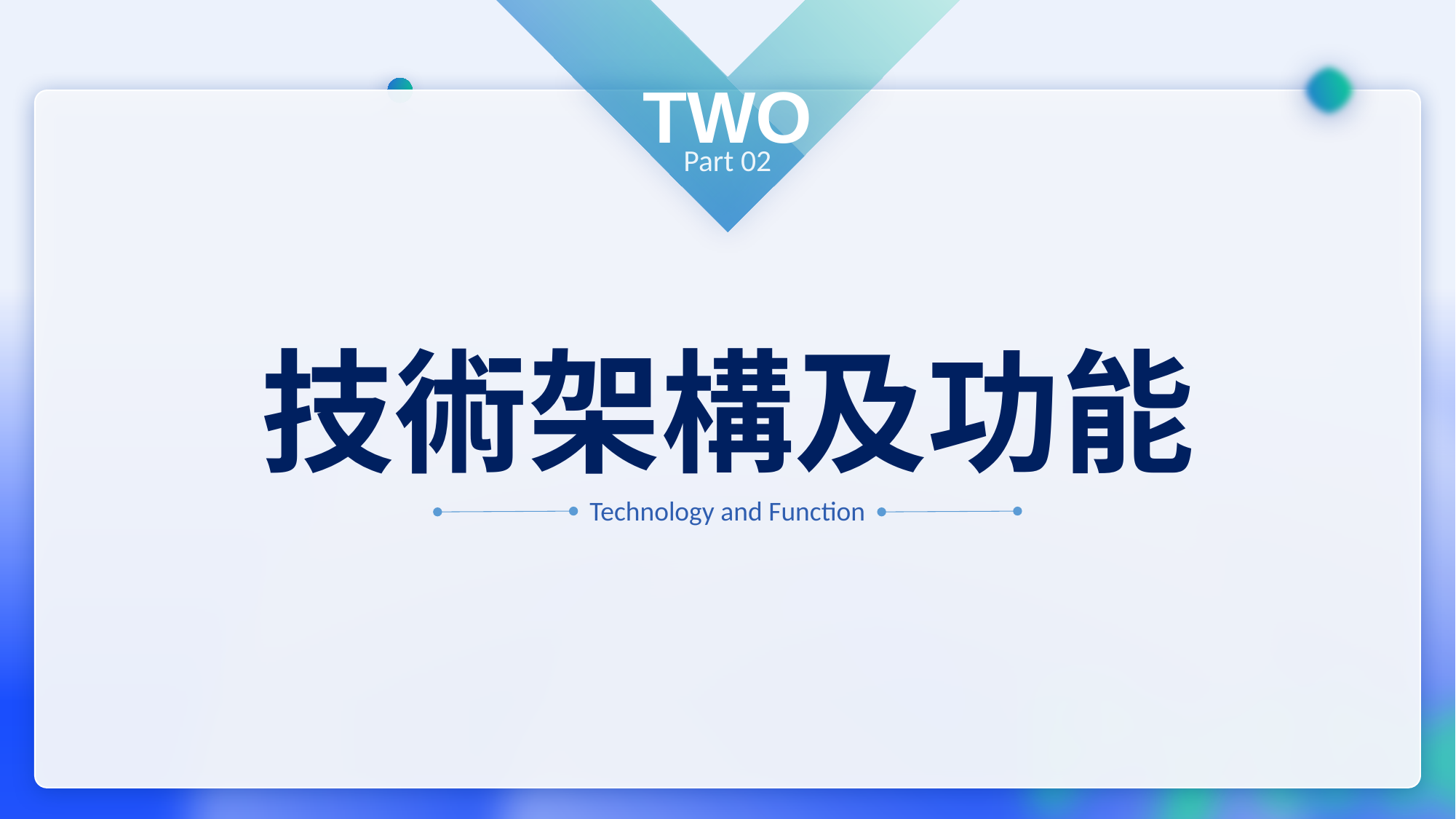

TWO

Part 02
技術架構及功能
Technology and Function